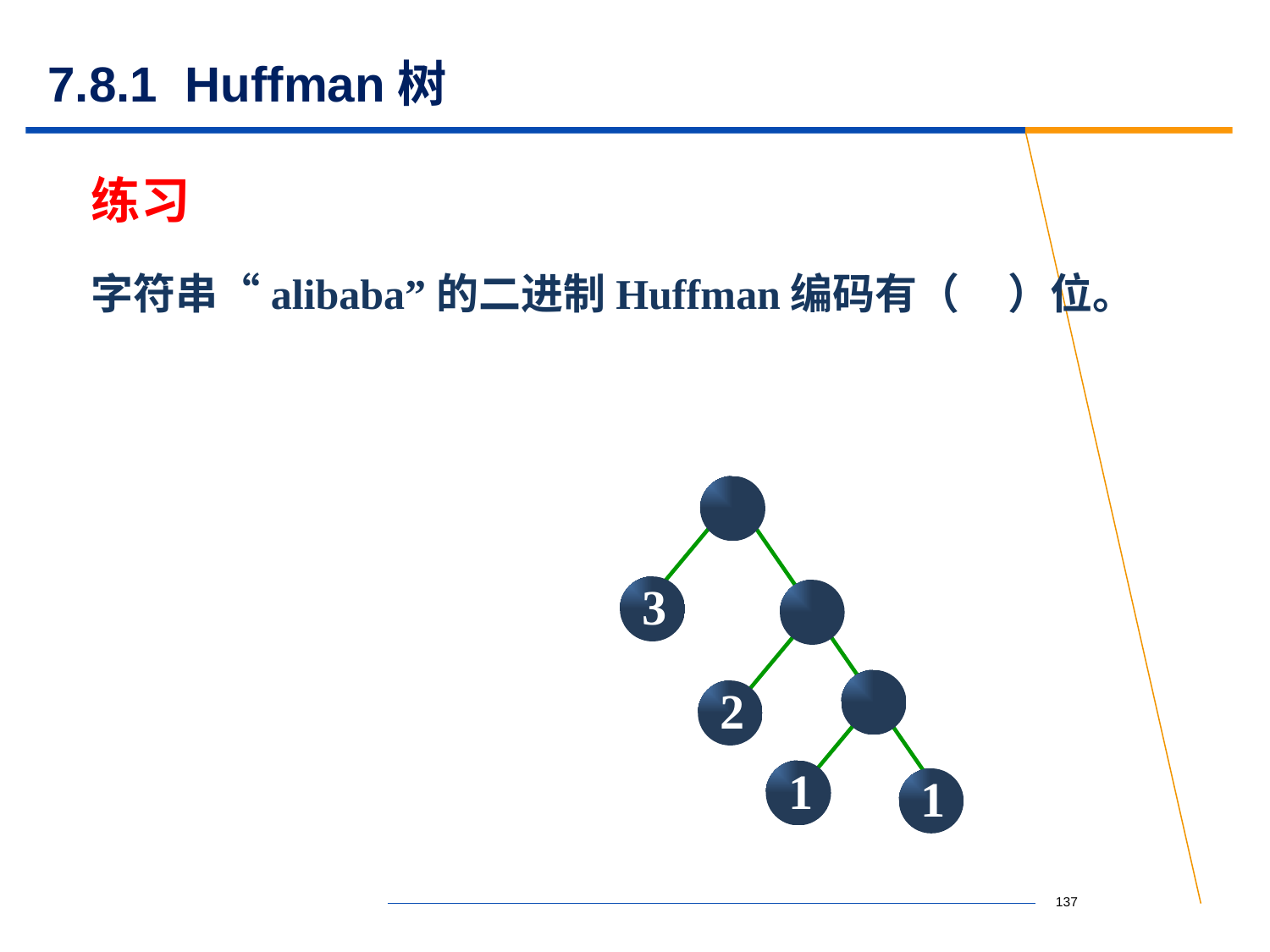

# 7.8.1  Huffman树
练习
字符串“alibaba”的二进制Huffman编码有（     ）位。

3

2

1

1